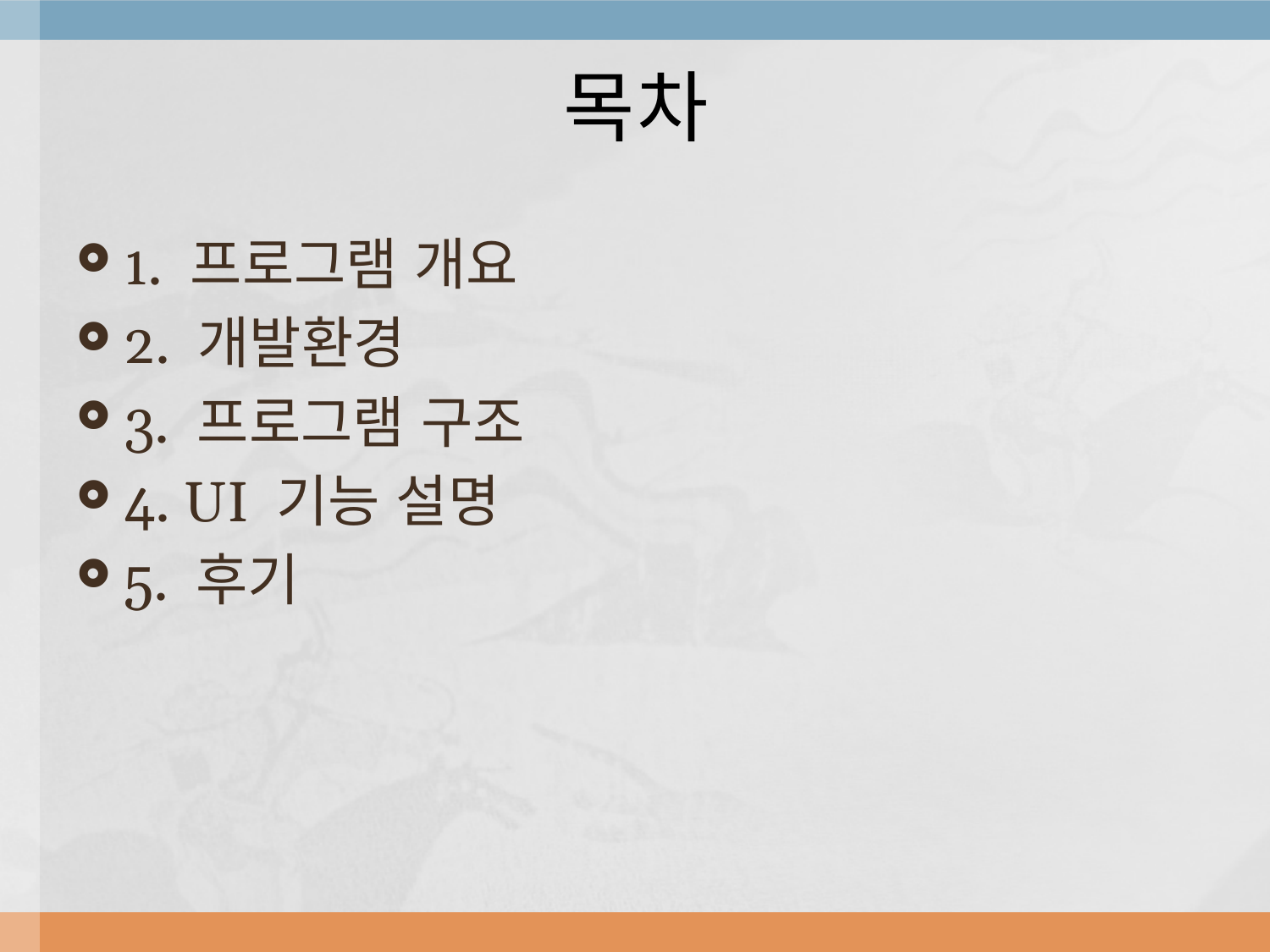

# 목차
1. 프로그램 개요
2. 개발환경
3. 프로그램 구조
4. UI 기능 설명
5. 후기